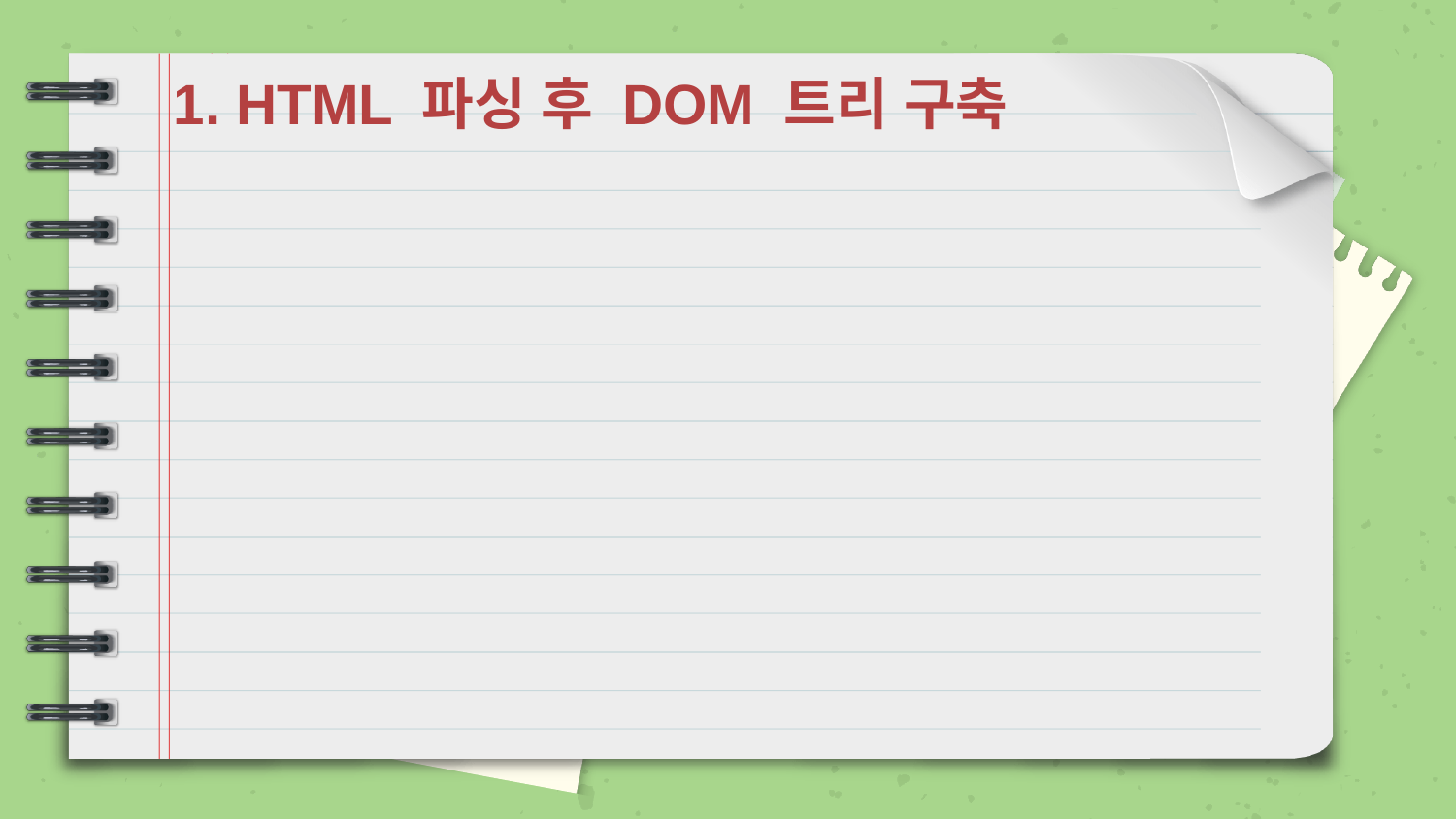

1. HTML 파싱 후 DOM 트리 구축